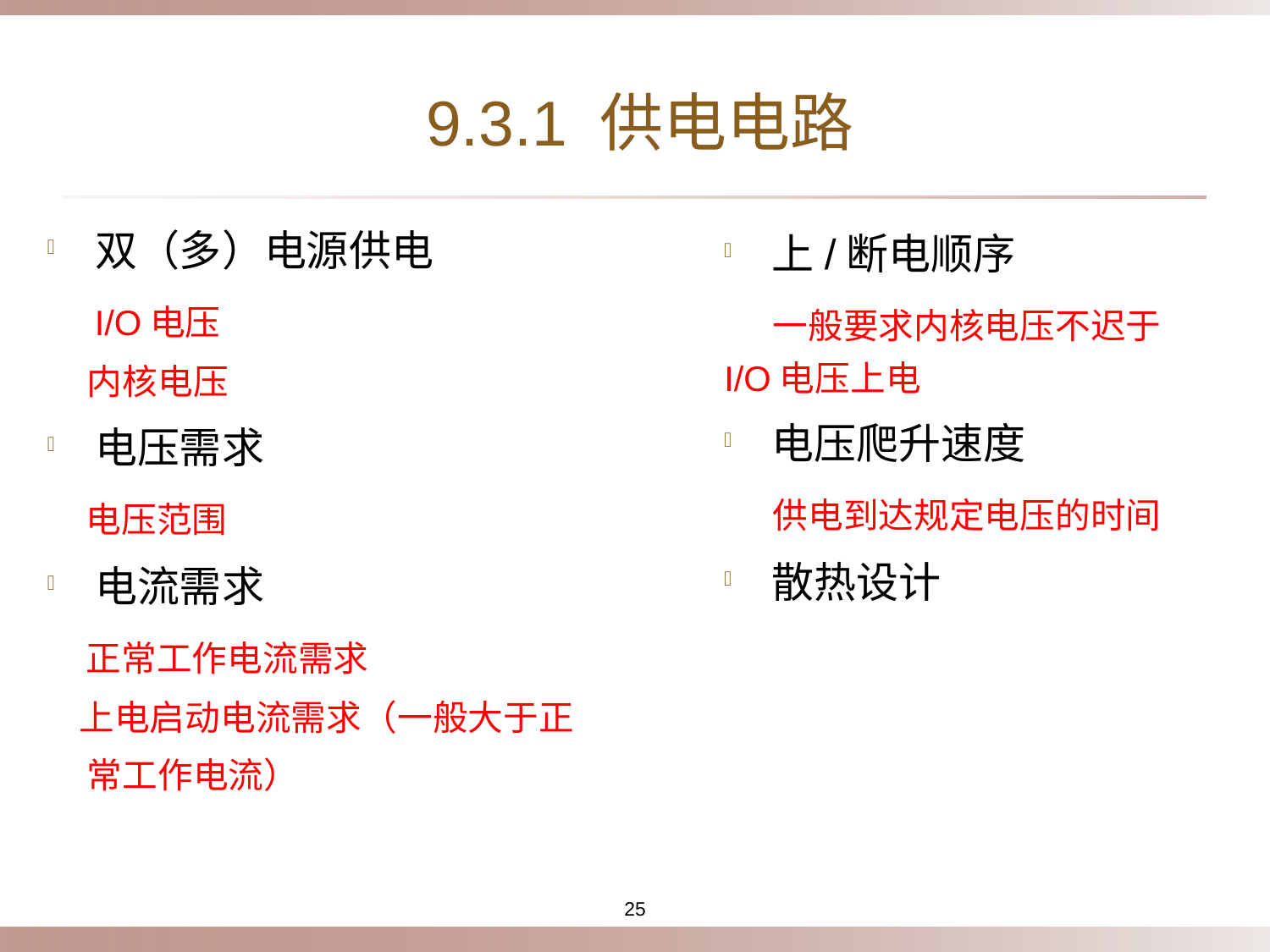

# 9.3.1 供电电路
双（多）电源供电
    I/O电压
    内核电压
电压需求
   电压范围
电流需求
   正常工作电流需求
   上电启动电流需求（一般大于正
    常工作电流）

上/断电顺序
    一般要求内核电压不迟于I/O电压上电
电压爬升速度
    供电到达规定电压的时间
散热设计

25